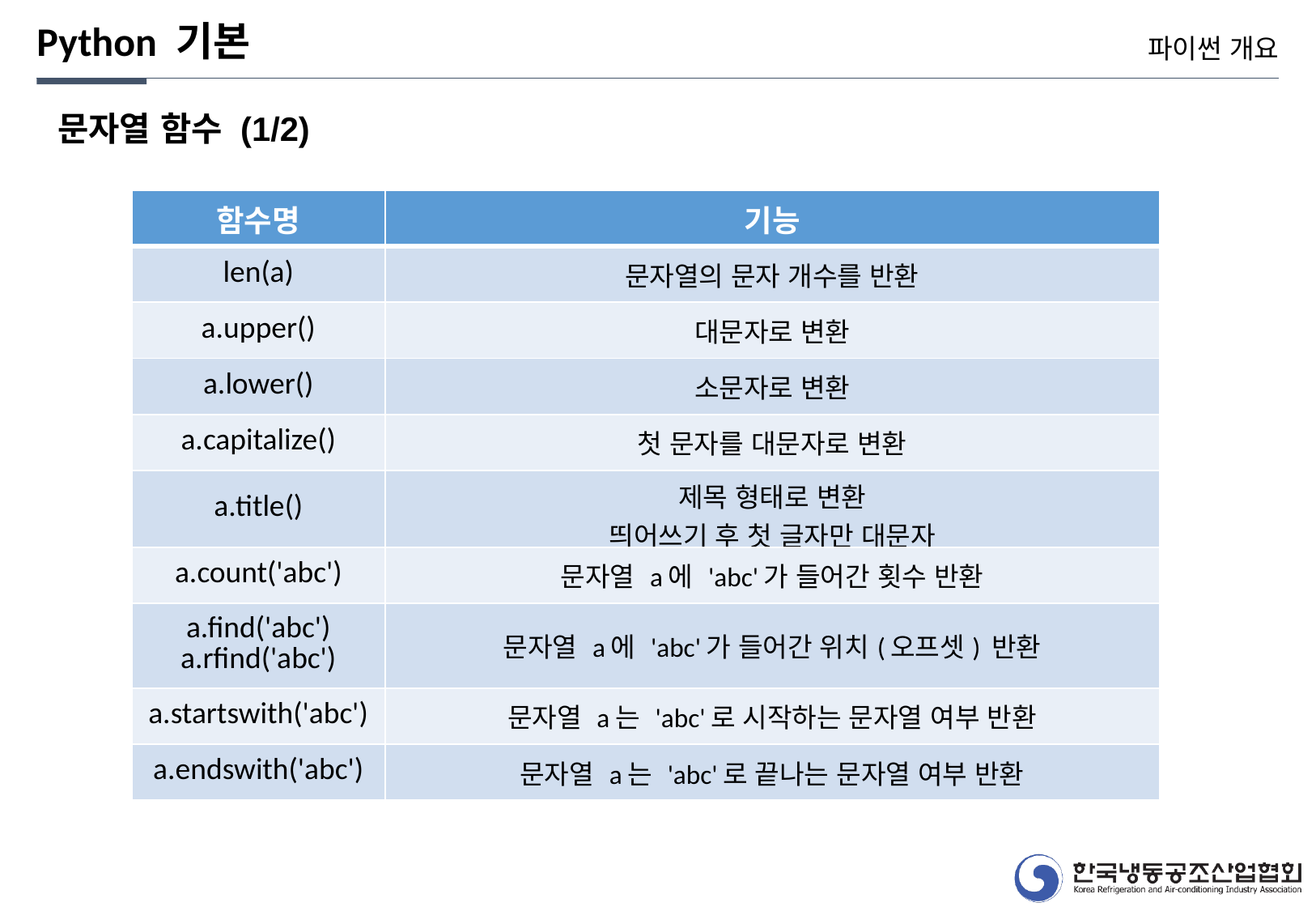

Python 기본
파이썬 개요
문자열 함수 (1/2)
| 함수명 | 기능 |
| --- | --- |
| len(a) | 문자열의 문자 개수를 반환 |
| a.upper() | 대문자로 변환 |
| a.lower() | 소문자로 변환 |
| a.capitalize() | 첫 문자를 대문자로 변환 |
| a.title() | 제목 형태로 변환 띄어쓰기 후 첫 글자만 대문자 |
| a.count('abc') | 문자열 a에 'abc'가 들어간 횟수 반환 |
| a.find('abc') a.rfind('abc') | 문자열 a에 'abc'가 들어간 위치(오프셋) 반환 |
| a.startswith('abc') | 문자열 a는 'abc'로 시작하는 문자열 여부 반환 |
| a.endswith('abc') | 문자열 a는 'abc'로 끝나는 문자열 여부 반환 |